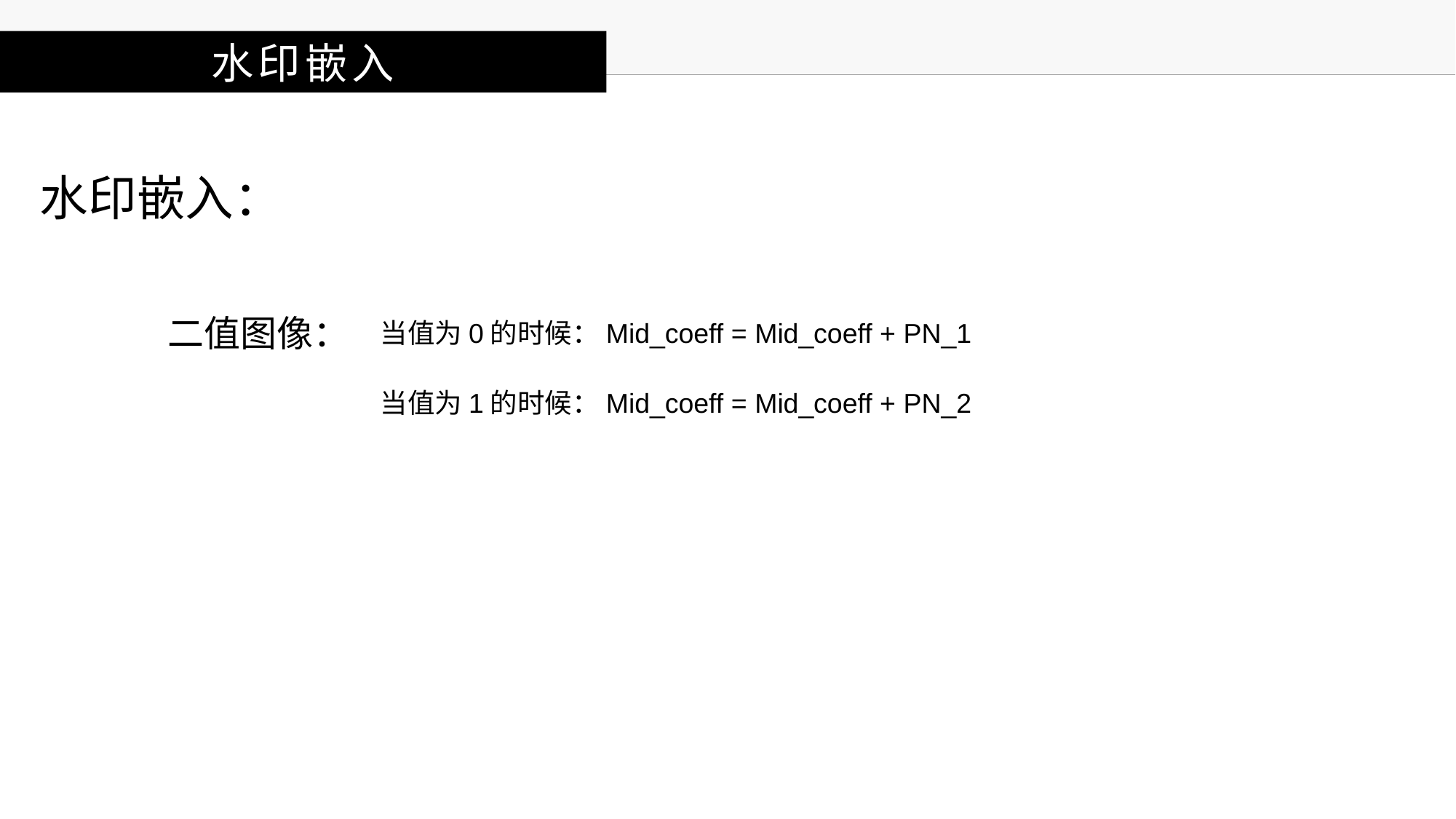

水印嵌入
水印嵌入：
二值图像：
当值为0的时候：Mid_coeff = Mid_coeff + PN_1
当值为1的时候：Mid_coeff = Mid_coeff + PN_2